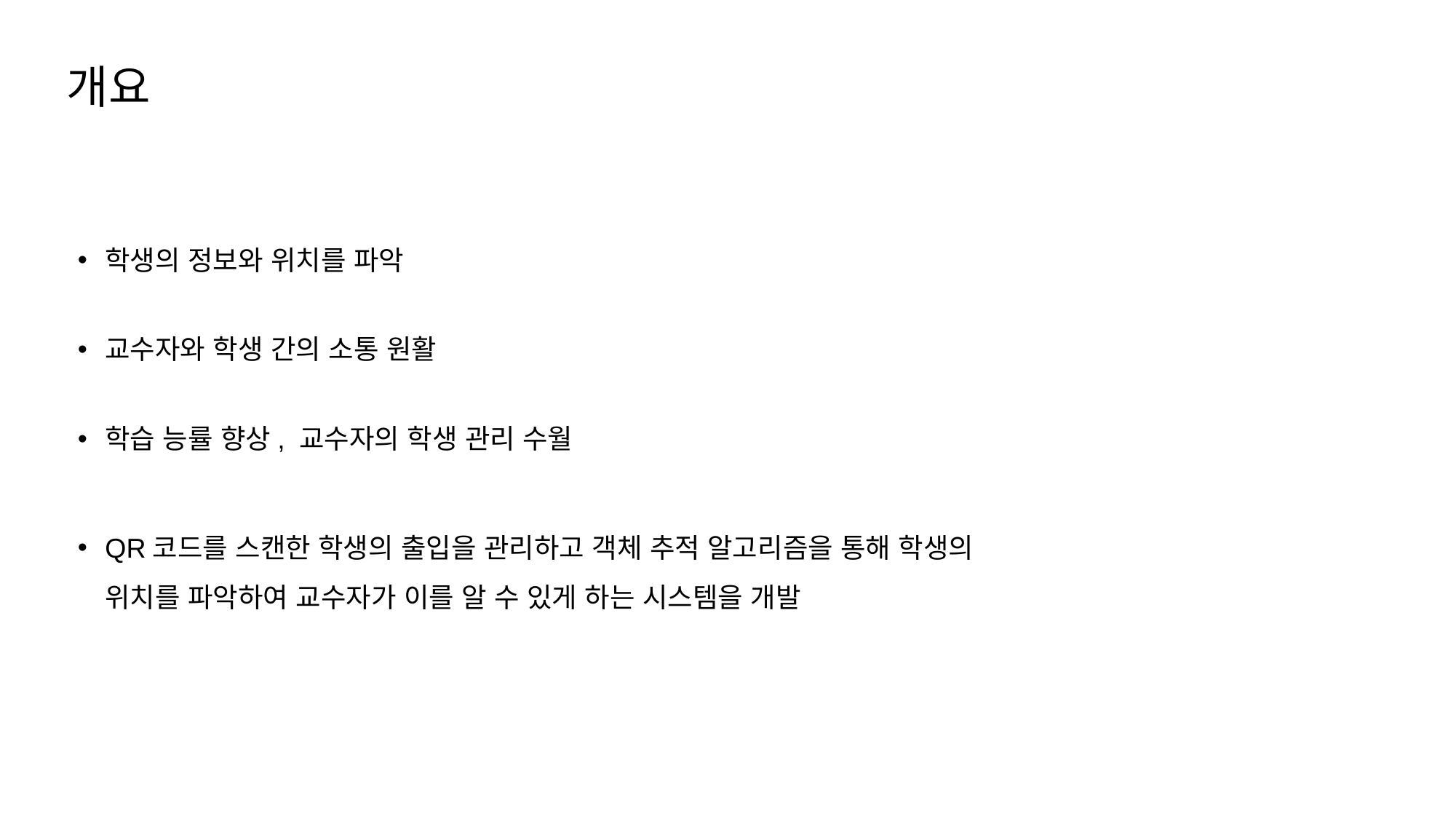

개요
학생의 정보와 위치를 파악

교수자와 학생 간의 소통 원활

학습 능률 향상, 교수자의 학생 관리 수월

QR코드를 스캔한 학생의 출입을 관리하고 객체 추적 알고리즘을 통해 학생의 위치를 파악하여 교수자가 이를 알 수 있게 하는 시스템을 개발